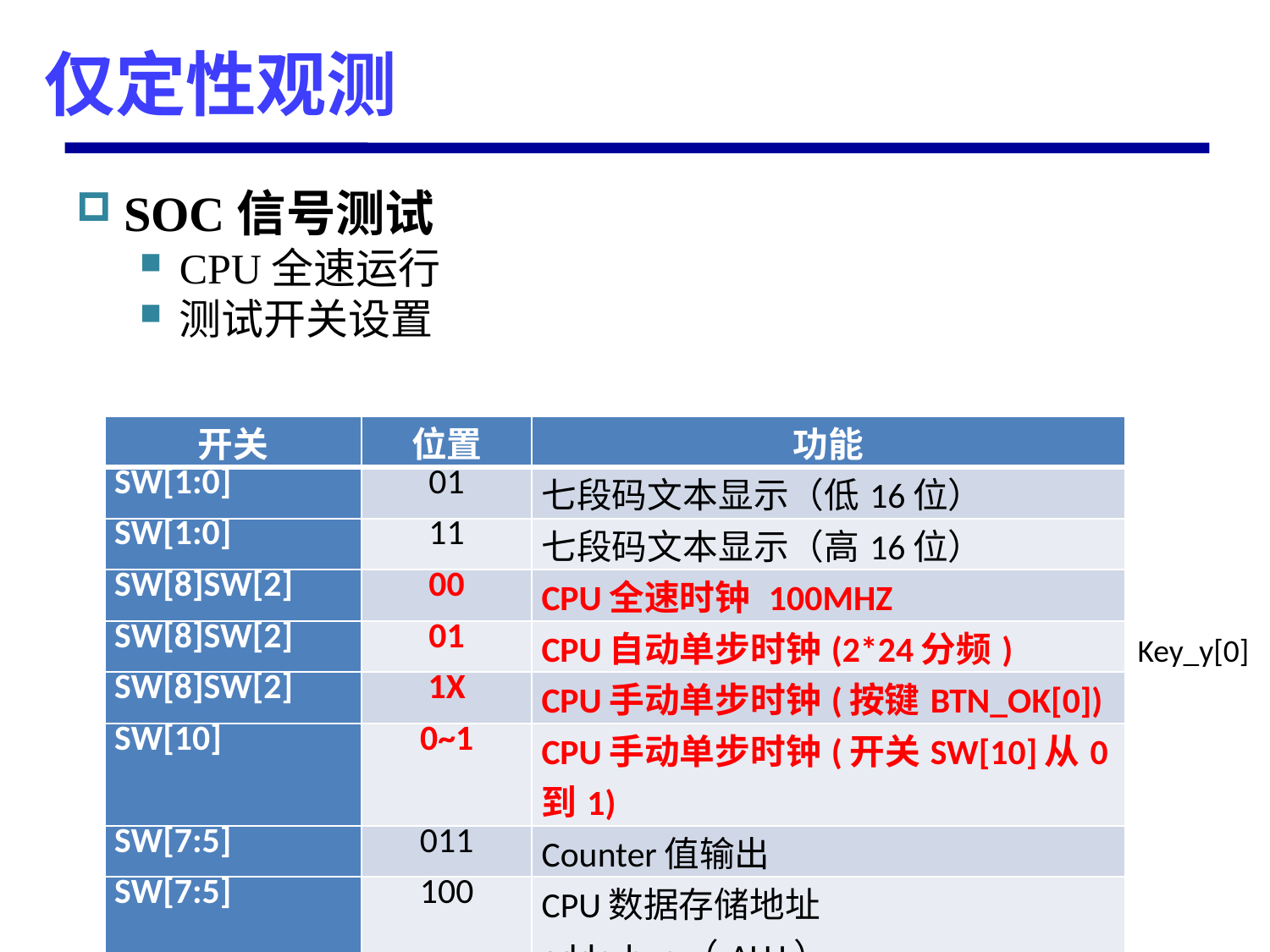

# 仅定性观测
SOC信号测试
CPU全速运行
测试开关设置
| 开关 | 位置 | 功能 |
| --- | --- | --- |
| SW[1:0] | 01 | 七段码文本显示（低16位） |
| SW[1:0] | 11 | 七段码文本显示（高16位） |
| SW[8]SW[2] | 00 | CPU全速时钟 100MHZ |
| SW[8]SW[2] | 01 | CPU自动单步时钟(2\*24分频) |
| SW[8]SW[2] | 1X | CPU手动单步时钟(按键BTN\_OK[0]) |
| SW[10] | 0~1 | CPU手动单步时钟(开关SW[10]从0到1) |
| SW[7:5] | 011 | Counter值输出 |
| SW[7:5] | 100 | CPU数据存储地址addr\_bus（ALU） |
| SW[7:5] | 101 | CPU数据输出Cpu\_data2bus (寄存器B) |
| SW[7:5] | 110 | CPU数据输入Cpu\_data4bus(RAM输出) |
Key_y[0]